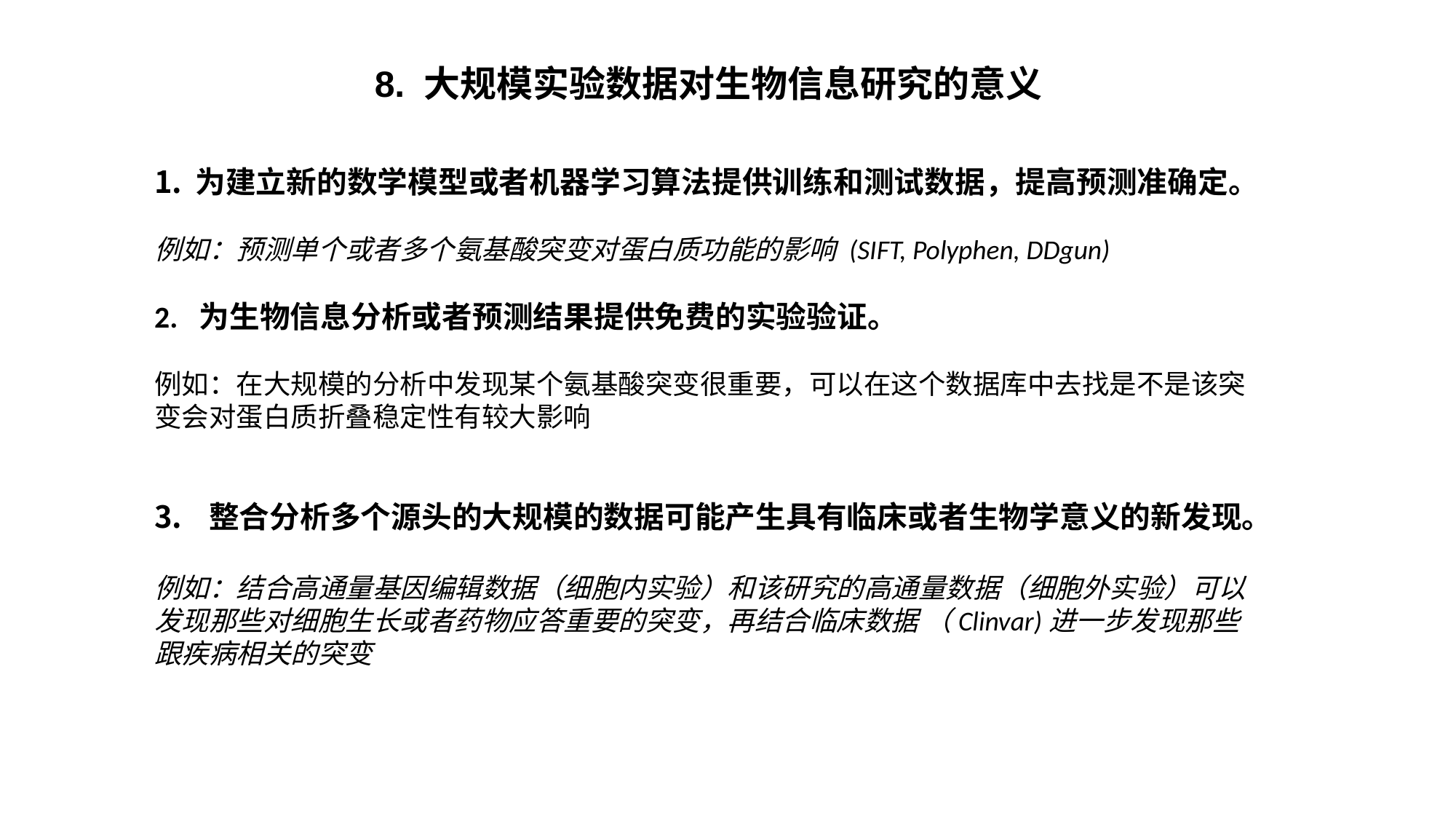

8. 大规模实验数据对生物信息研究的意义
为建立新的数学模型或者机器学习算法提供训练和测试数据，提高预测准确定。

例如：预测单个或者多个氨基酸突变对蛋白质功能的影响 (SIFT, Polyphen, DDgun)

2.  为生物信息分析或者预测结果提供免费的实验验证。

例如：在大规模的分析中发现某个氨基酸突变很重要，可以在这个数据库中去找是不是该突变会对蛋白质折叠稳定性有较大影响

整合分析多个源头的大规模的数据可能产生具有临床或者生物学意义的新发现。

例如：结合高通量基因编辑数据（细胞内实验）和该研究的高通量数据（细胞外实验）可以发现那些对细胞生长或者药物应答重要的突变，再结合临床数据 （Clinvar)进一步发现那些跟疾病相关的突变